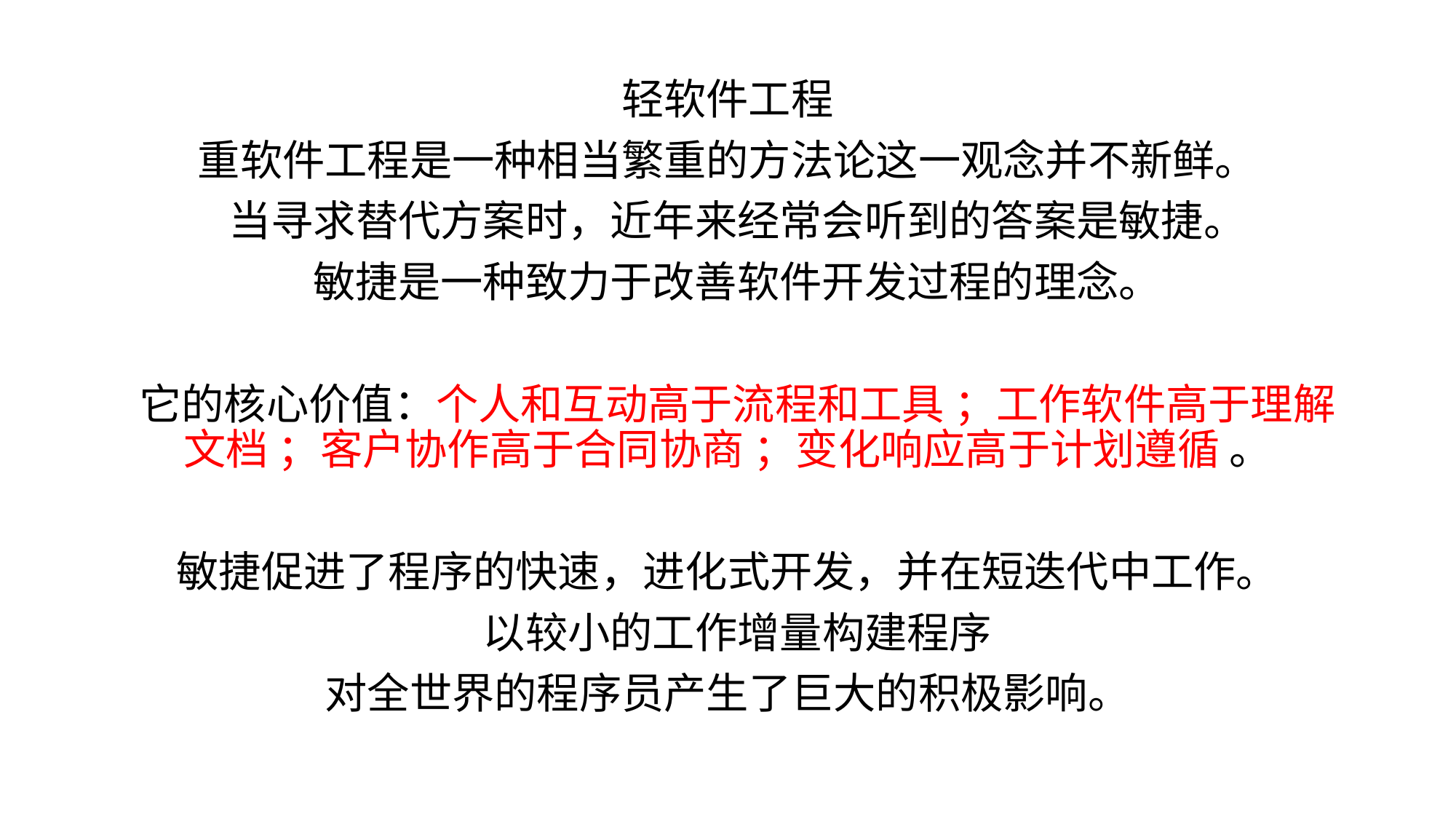

轻软件工程
重软件工程是一种相当繁重的方法论这一观念并不新鲜。
 当寻求替代方案时，近年来经常会听到的答案是敏捷。
 敏捷是一种致力于改善软件开发过程的理念。

 它的核心价值：个人和互动高于流程和工具 ；工作软件高于理解文档 ；客户协作高于合同协商 ；变化响应高于计划遵循 。

敏捷促进了程序的快速，进化式开发，并在短迭代中工作。
 以较小的工作增量构建程序
对全世界的程序员产生了巨大的积极影响。